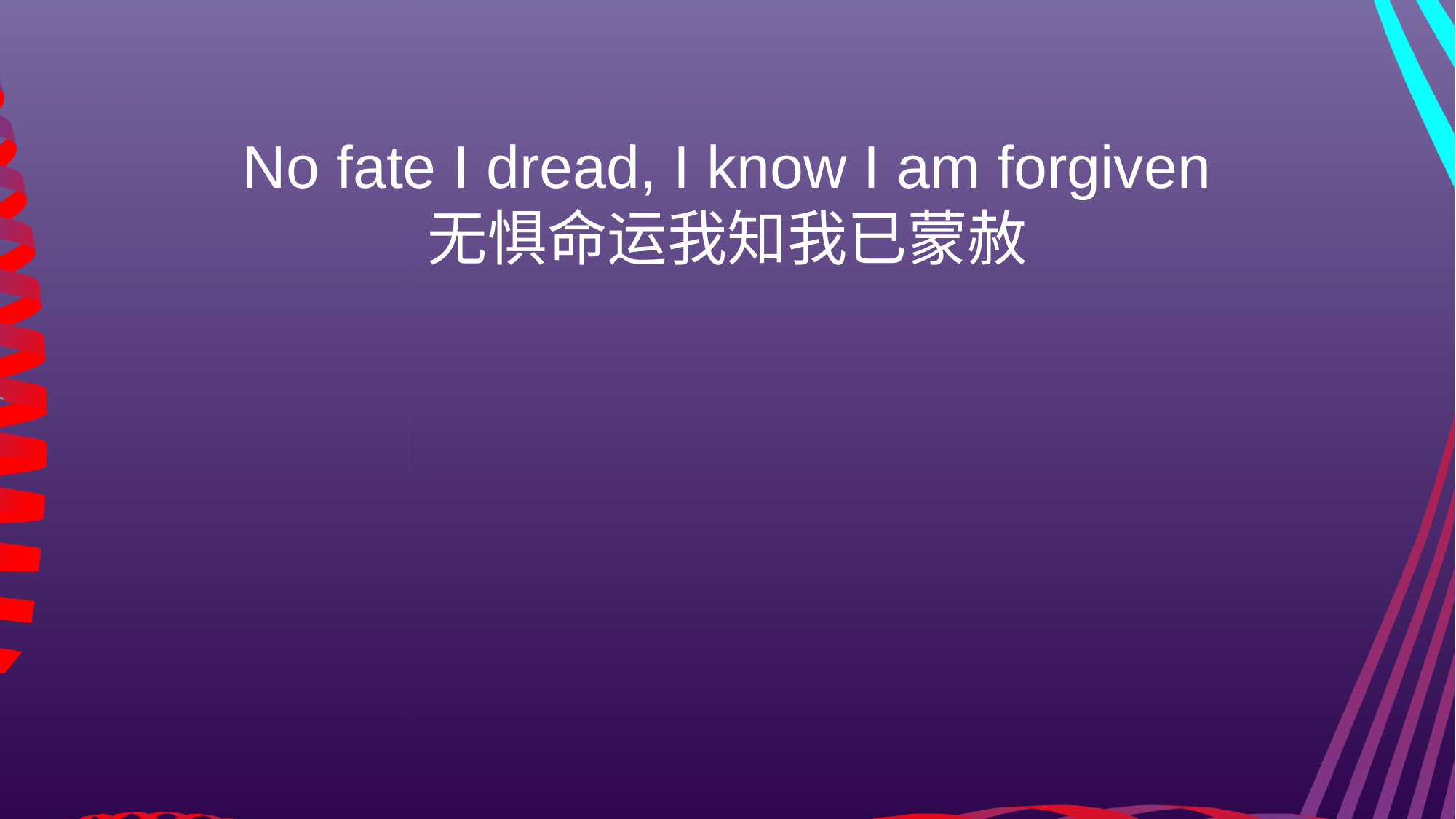

No fate I dread, I know I am forgiven
无惧命运我知我已蒙赦